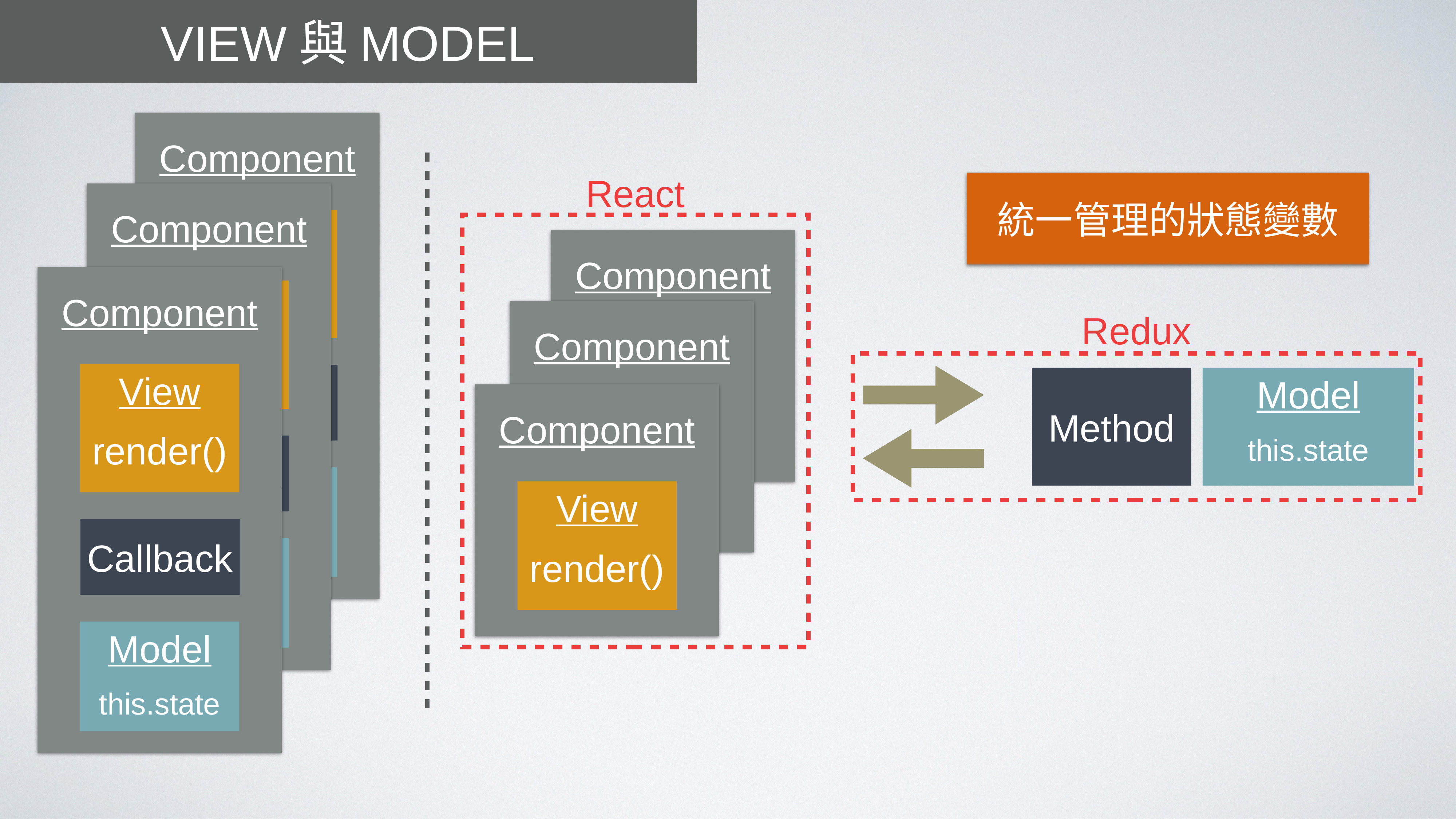

# View與Model

Component
View
render()
Callback
Model
this.state

React

統一管理的狀態變數

Component
View
render()
Callback
Model
this.state

Component
View
render()

Component
View
render()
Callback
Model
this.state

Component
View
render()

Method
Model
this.state

Redux

Component
View
render()
2